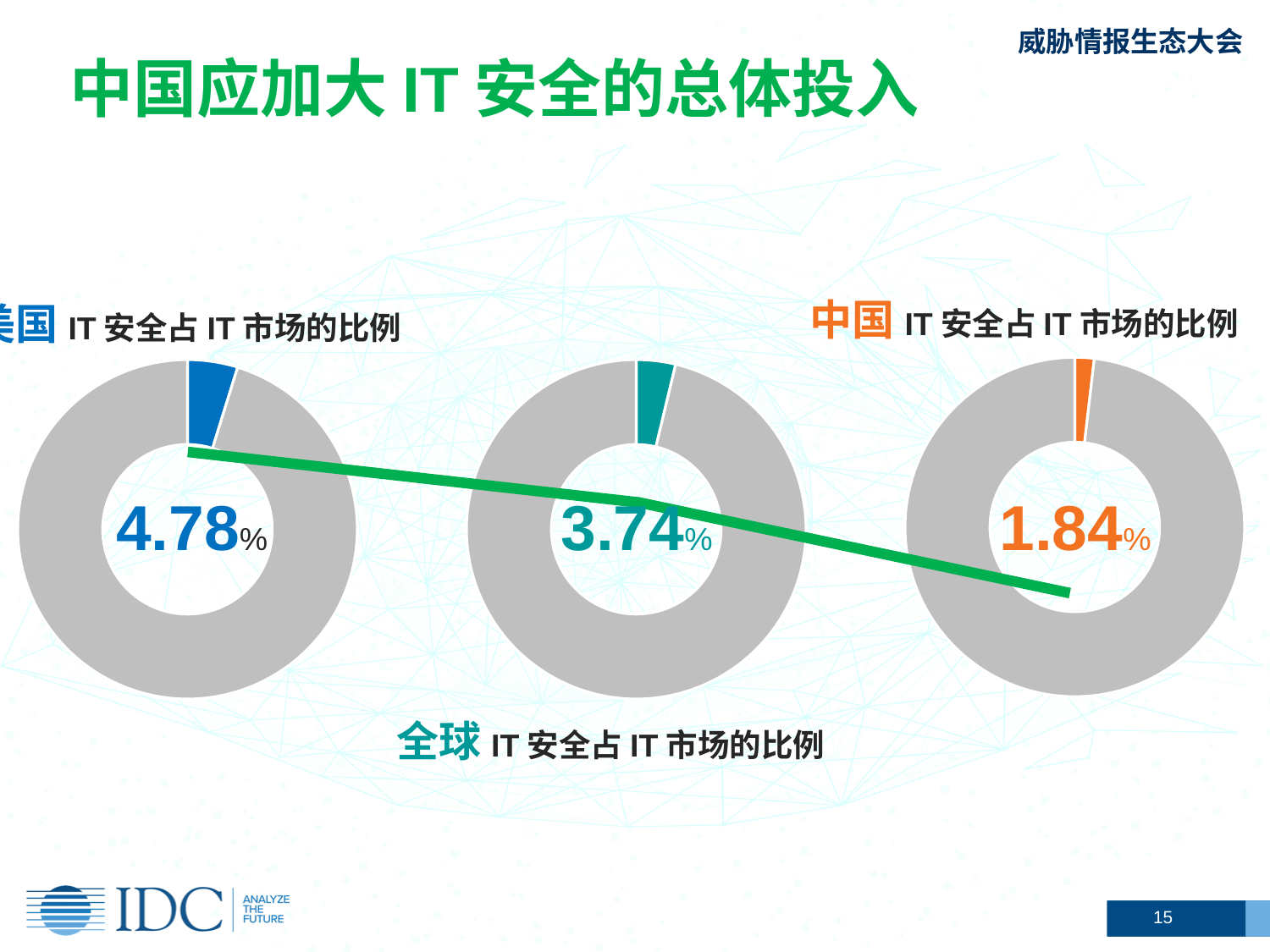

中国应加大IT安全的总体投入
中国IT安全占IT市场的比例

### Chart

| Category | 销售额 |
|---|---|
| 第一季度 | 1.84 |
| 第二季度 | 98.16 |
美国IT安全占IT市场的比例

### Chart

| Category | 销售额 |
|---|---|
| 第一季度 | 4.78 |
| 第二季度 | 95.22 |

### Chart

| Category | 销售额 |
|---|---|
| 第一季度 | 3.74 |
| 第二季度 | 96.36 |
全球IT安全占IT市场的比例

4.78%
3.74%
1.84%
15